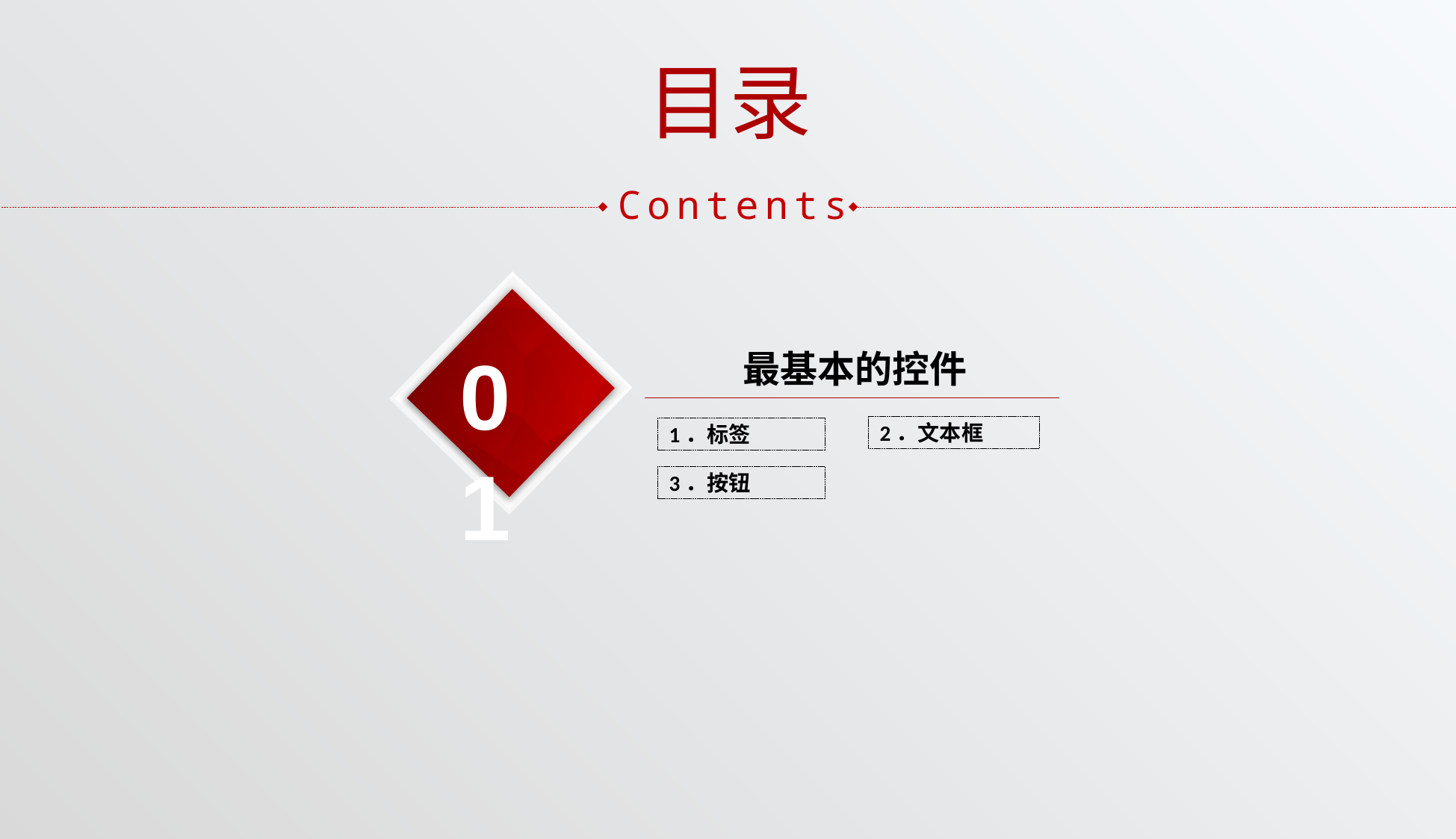

目录
Contents

01
最基本的控件
2．文本框
1．标签
3．按钮